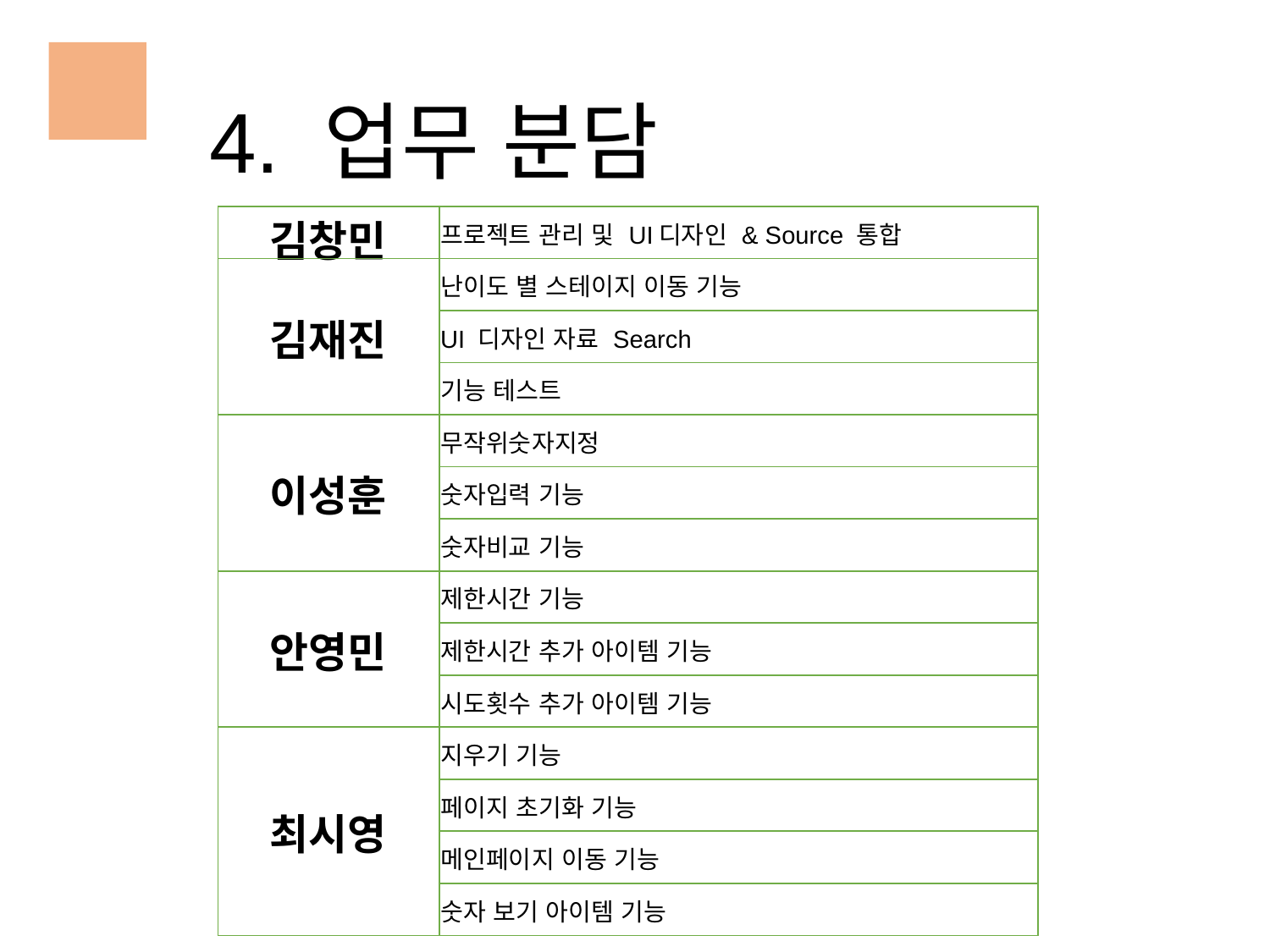

4. 업무 분담
| 김창민 | 프로젝트 관리 및 UI디자인 & Source 통합 |
| --- | --- |
| 김재진 | 난이도 별 스테이지 이동 기능 |
|  | UI 디자인 자료 Search |
|  | 기능 테스트 |
| 이성훈 | 무작위숫자지정 |
|  | 숫자입력 기능 |
|  | 숫자비교 기능 |
| 안영민 | 제한시간 기능 |
|  | 제한시간 추가 아이템 기능 |
|  | 시도횟수 추가 아이템 기능 |
| 최시영 | 지우기 기능 |
|  | 페이지 초기화 기능 |
|  | 메인페이지 이동 기능 |
|  | 숫자 보기 아이템 기능 |